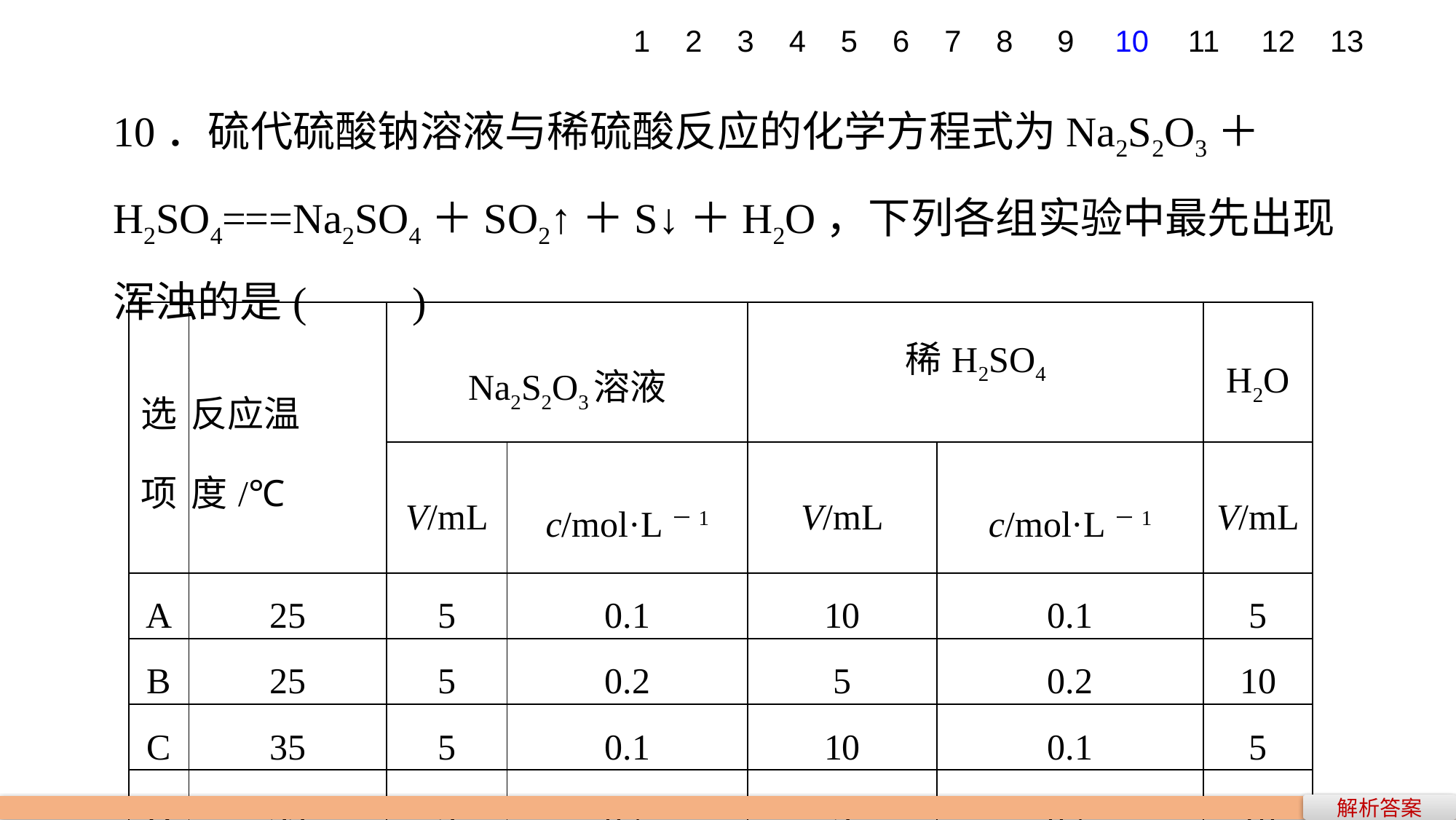

1
2
3
4
5
6
7
8
9
10
11
12
13
10．硫代硫酸钠溶液与稀硫酸反应的化学方程式为Na2S2O3＋H2SO4===Na2SO4＋SO2↑＋S↓＋H2O，下列各组实验中最先出现浑浊的是(　　)
| 选 项 | 反应温度/℃ | Na2S2O3溶液 |  | 稀H2SO4 |  | H2O |
| --- | --- | --- | --- | --- | --- | --- |
|  |  | V/mL | c/mol·L－1 | V/mL | c/mol·L－1 | V/mL |
| A | 25 | 5 | 0.1 | 10 | 0.1 | 5 |
| B | 25 | 5 | 0.2 | 5 | 0.2 | 10 |
| C | 35 | 5 | 0.1 | 10 | 0.1 | 5 |
| D | 35 | 5 | 0.2 | 5 | 0.2 | 10 |
解析答案